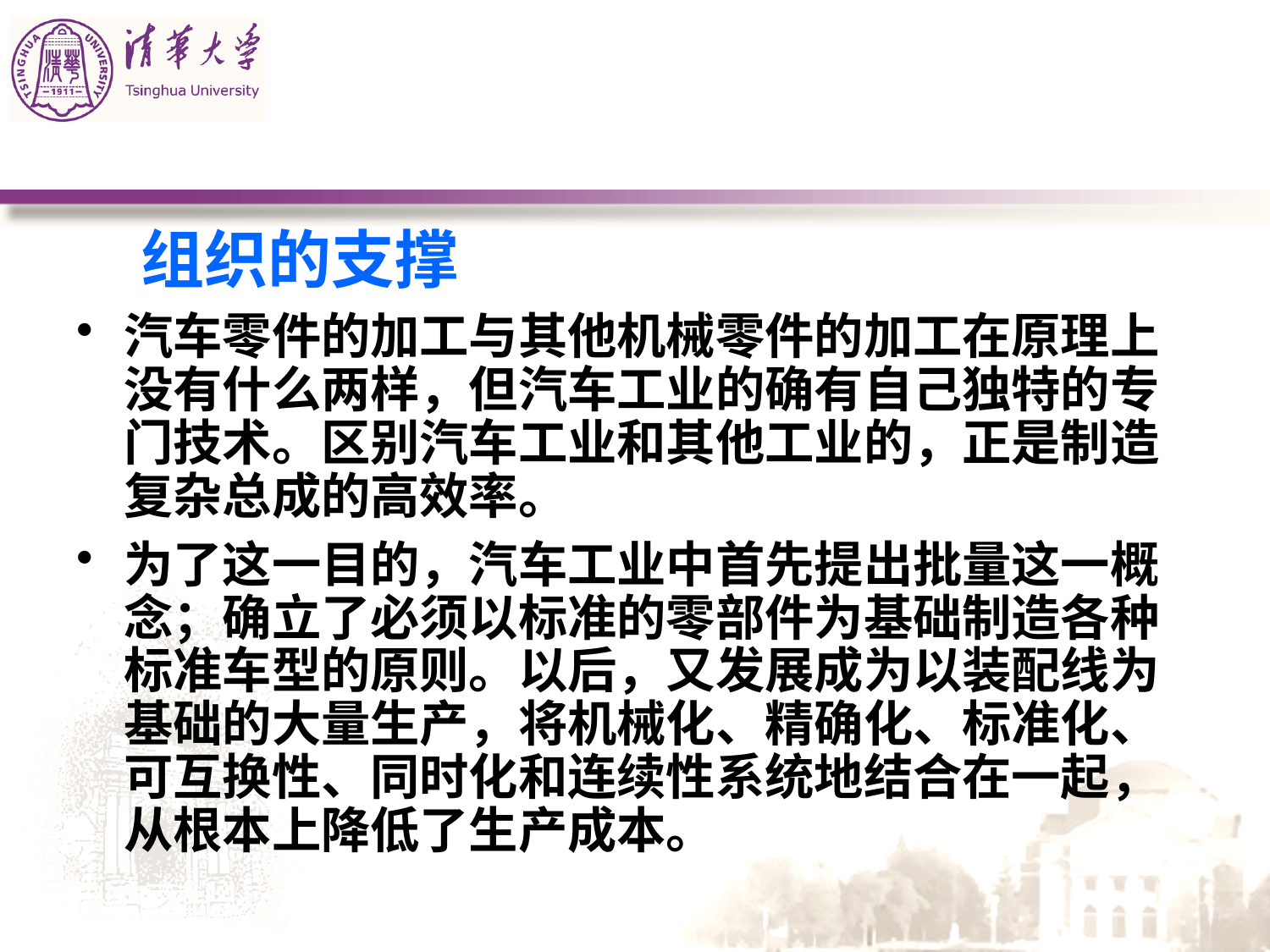

#
    组织的支撑
汽车零件的加工与其他机械零件的加工在原理上没有什么两样，但汽车工业的确有自己独特的专门技术。区别汽车工业和其他工业的，正是制造复杂总成的高效率。
为了这一目的，汽车工业中首先提出批量这一概念；确立了必须以标准的零部件为基础制造各种标准车型的原则。以后，又发展成为以装配线为基础的大量生产，将机械化、精确化、标准化、可互换性、同时化和连续性系统地结合在一起，从根本上降低了生产成本。